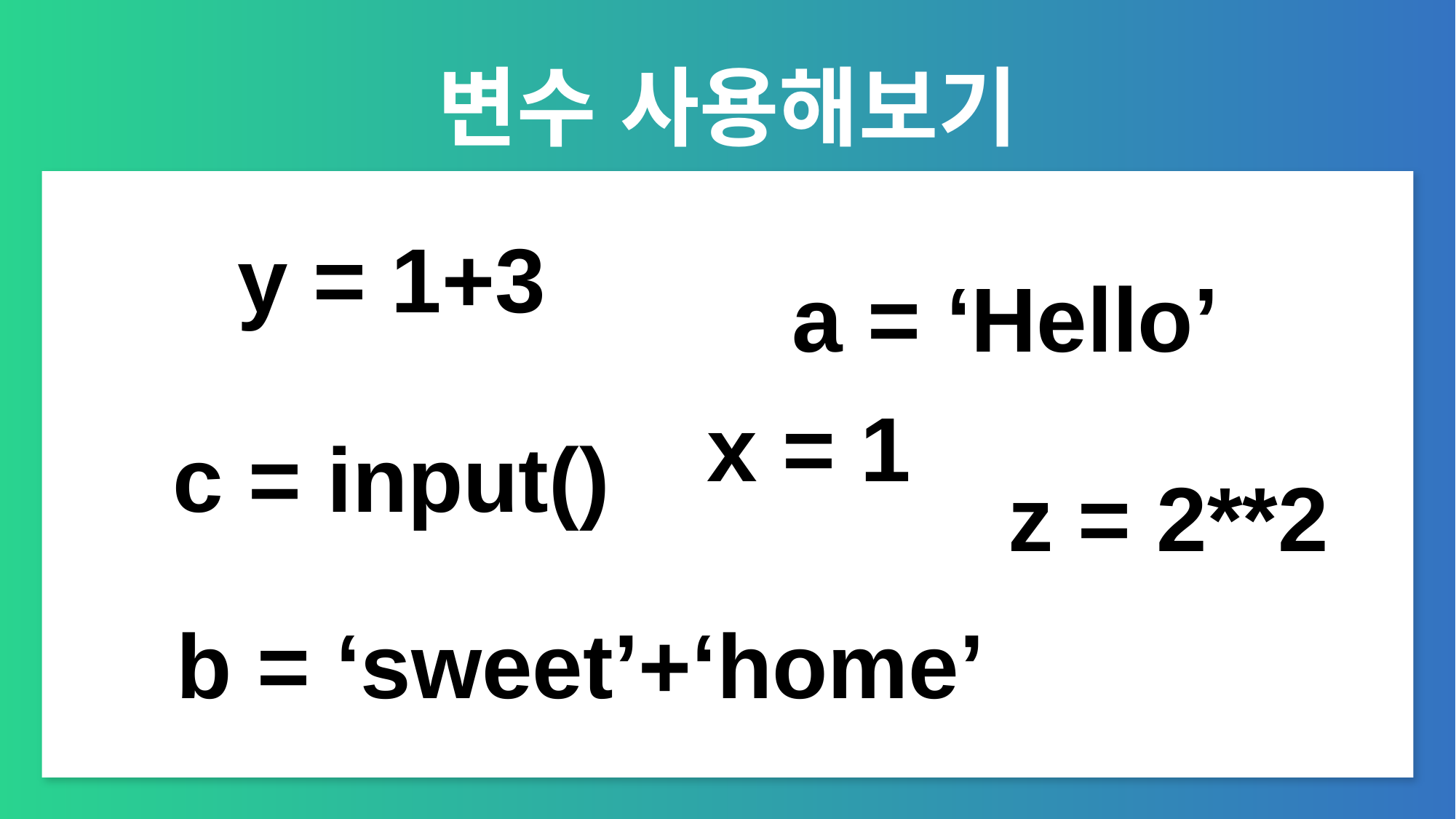

# 변수 사용해보기
y = 1+3
a = ‘Hello’
x = 1
c = input()
z = 2**2
b = ‘sweet’+‘home’